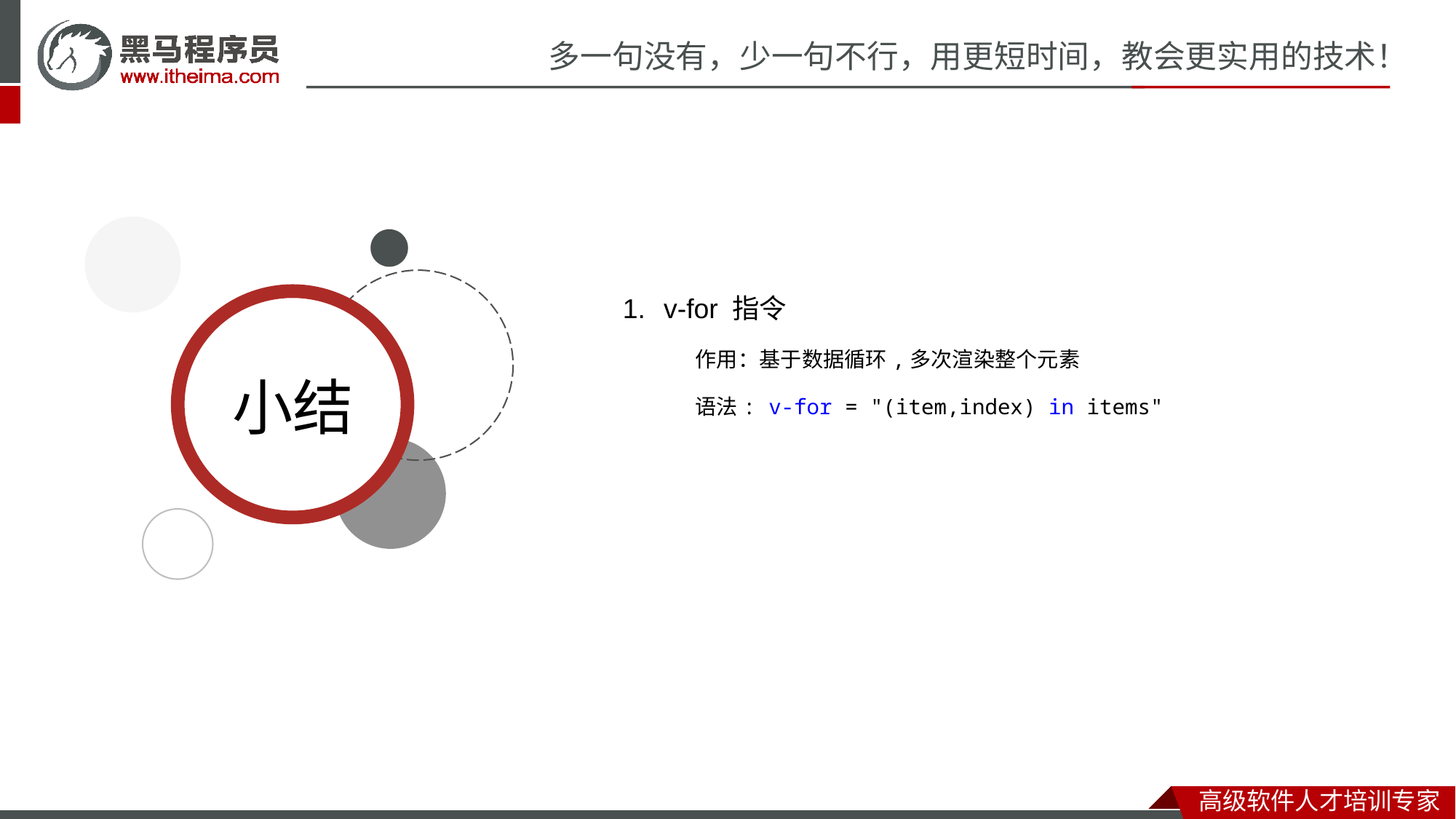

v-for 指令
作用：基于数据循环,多次渲染整个元素
语法: v-for = "(item,index) in items"